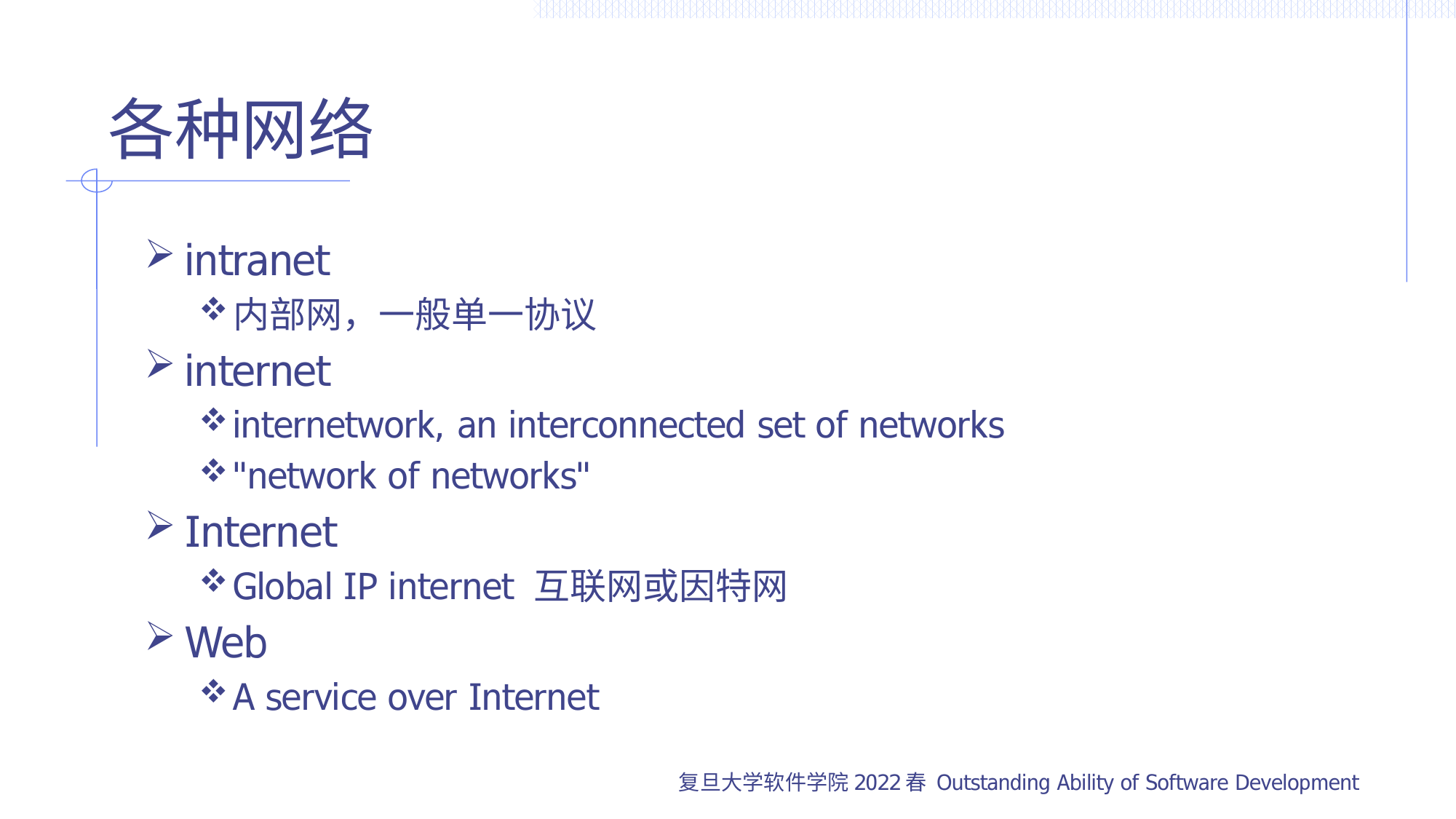

# 各种网络
intranet
内部网，一般单一协议
internet
internetwork, an interconnected set of networks
"network of networks"
Internet
Global IP internet 互联网或因特网
Web
A service over Internet